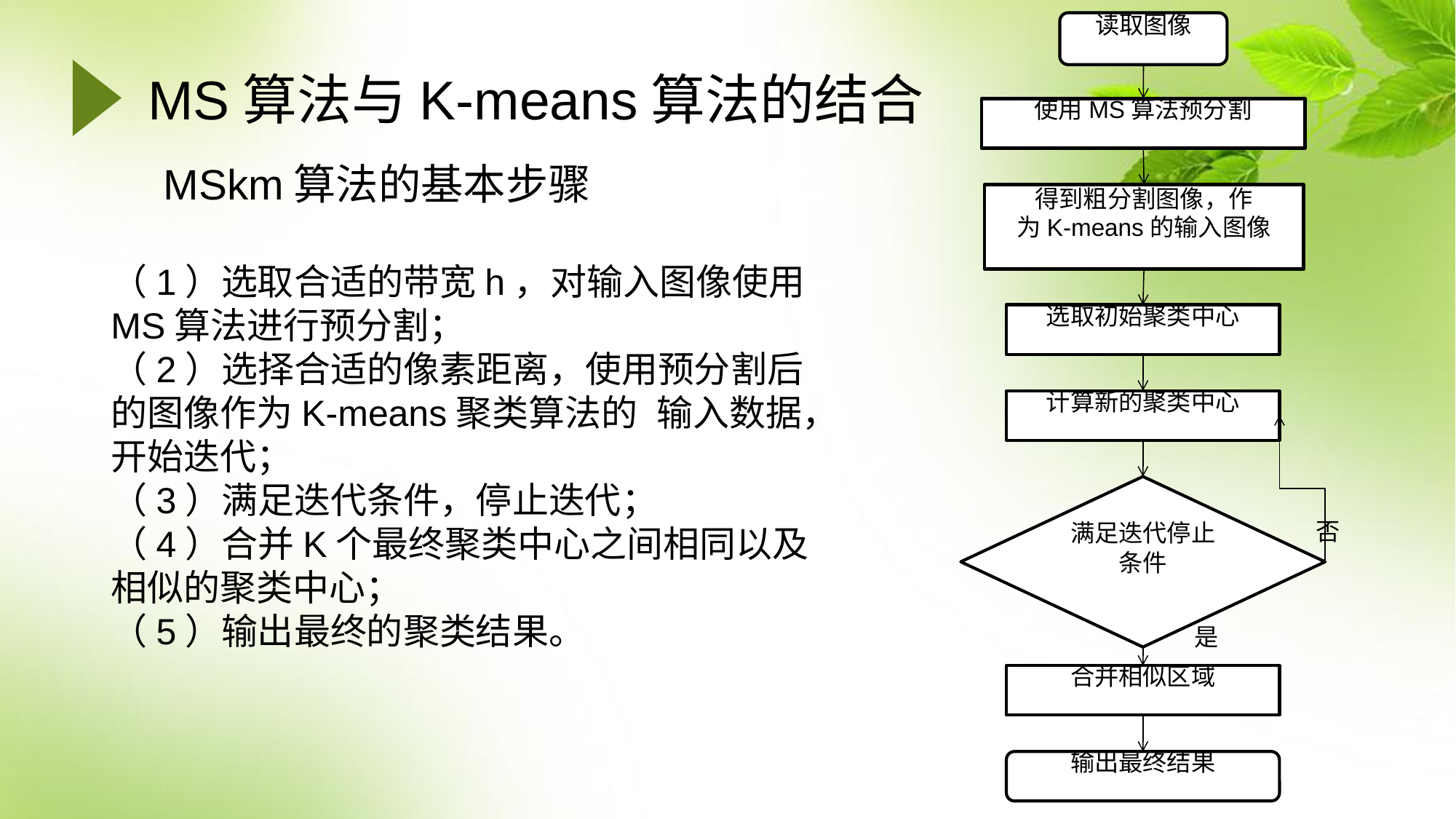

读取图像

使用MS算法预分割

得到粗分割图像，作
为K-means的输入图像

选取初始聚类中心

计算新的聚类中心

满足迭代停止条件

合并相似区域

输出最终结果

是

否

# MS算法与K-means算法的结合
MSkm算法的基本步骤
（1）选取合适的带宽h，对输入图像使用MS算法进行预分割；
（2）选择合适的像素距离，使用预分割后的图像作为K-means聚类算法的  	输入数据，开始迭代；
（3）满足迭代条件，停止迭代；
（4）合并K个最终聚类中心之间相同以及相似的聚类中心；
（5）输出最终的聚类结果。